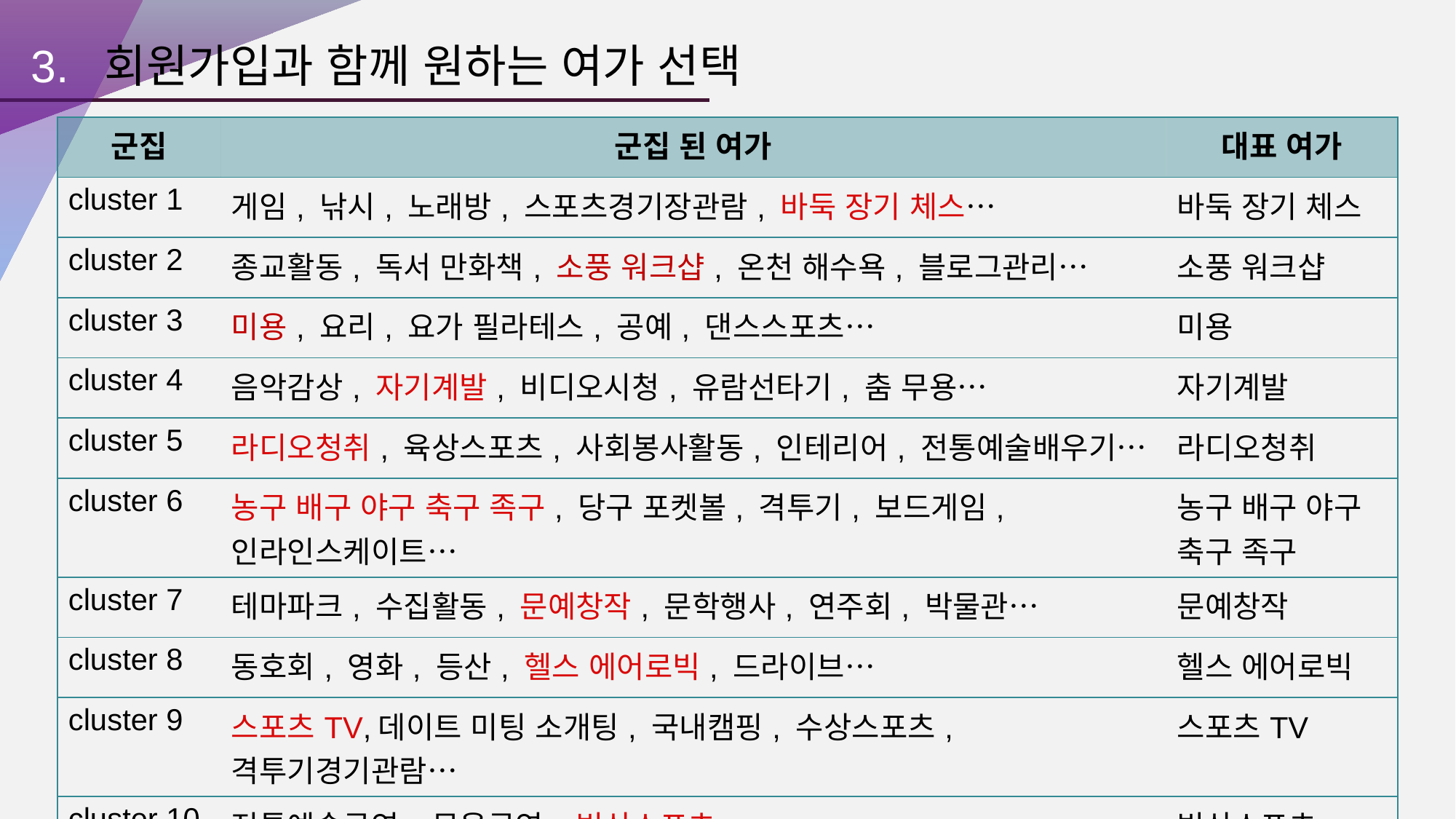

3.  회원가입과 함께 원하는 여가 선택
| 군집 | 군집 된 여가 | 대표 여가 |
| --- | --- | --- |
| cluster 1 | 게임, 낚시, 노래방, 스포츠경기장관람, 바둑 장기 체스… | 바둑 장기 체스 |
| cluster 2 | 종교활동, 독서 만화책, 소풍 워크샵, 온천 해수욕, 블로그관리… | 소풍 워크샵 |
| cluster 3 | 미용, 요리, 요가 필라테스, 공예, 댄스스포츠… | 미용 |
| cluster 4 | 음악감상, 자기계발, 비디오시청, 유람선타기, 춤 무용… | 자기계발 |
| cluster 5 | 라디오청취, 육상스포츠, 사회봉사활동, 인테리어, 전통예술배우기… | 라디오청취 |
| cluster 6 | 농구 배구 야구 축구 족구, 당구 포켓볼, 격투기, 보드게임, 인라인스케이트… | 농구 배구 야구 축구 족구 |
| cluster 7 | 테마파크, 수집활동, 문예창작, 문학행사, 연주회, 박물관… | 문예창작 |
| cluster 8 | 동호회, 영화, 등산, 헬스 에어로빅, 드라이브… | 헬스 에어로빅 |
| cluster 9 | 스포츠TV,데이트 미팅 소개팅, 국내캠핑, 수상스포츠, 격투기경기관람… | 스포츠TV |
| cluster 10 | 전통예술공연, 무용공연, 빙상스포츠… | 빙상스포츠 |